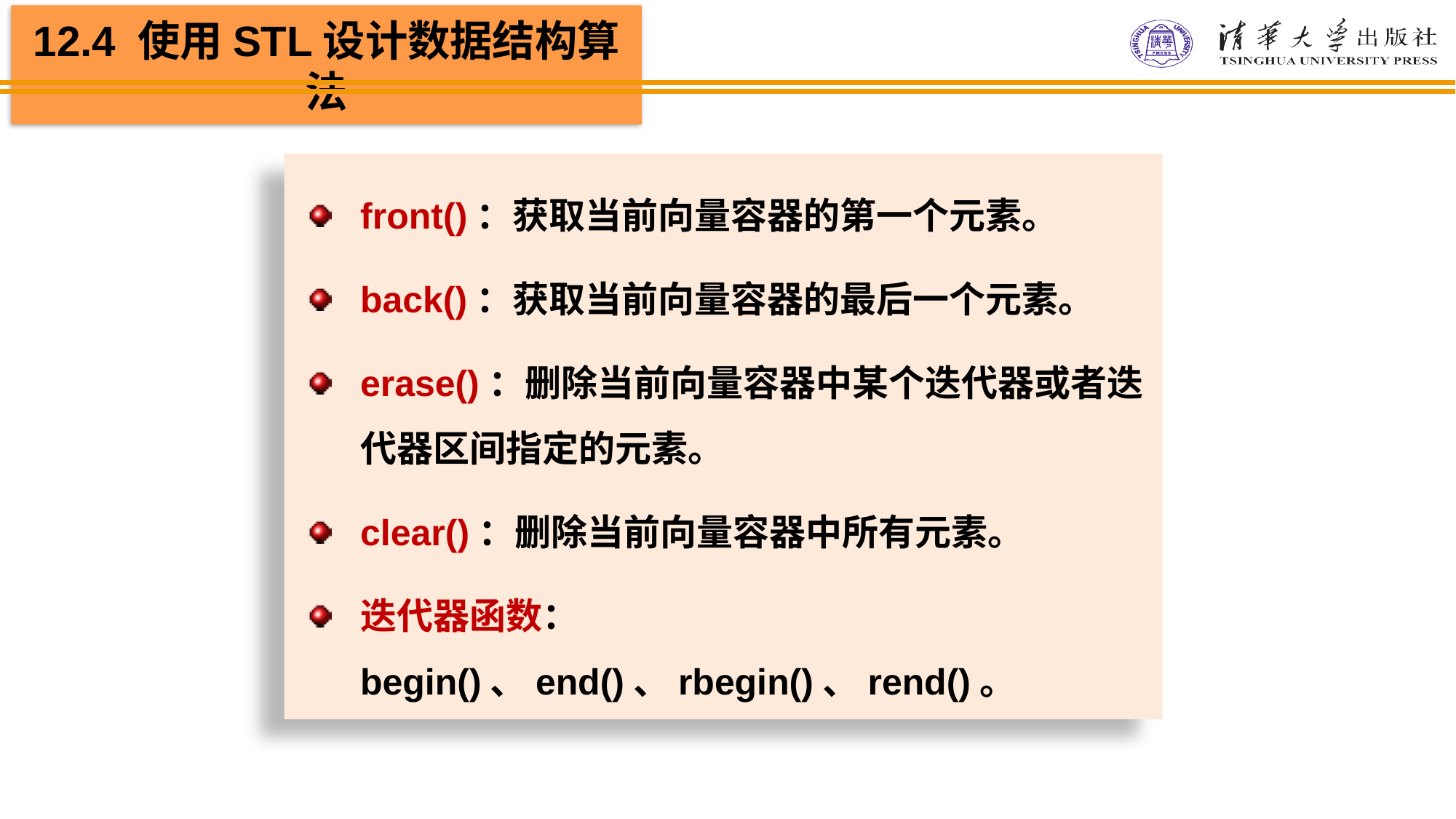

front()：获取当前向量容器的第一个元素。
back()：获取当前向量容器的最后一个元素。
erase()：删除当前向量容器中某个迭代器或者迭代器区间指定的元素。
clear()：删除当前向量容器中所有元素。
迭代器函数：begin()、end()、rbegin()、rend()。